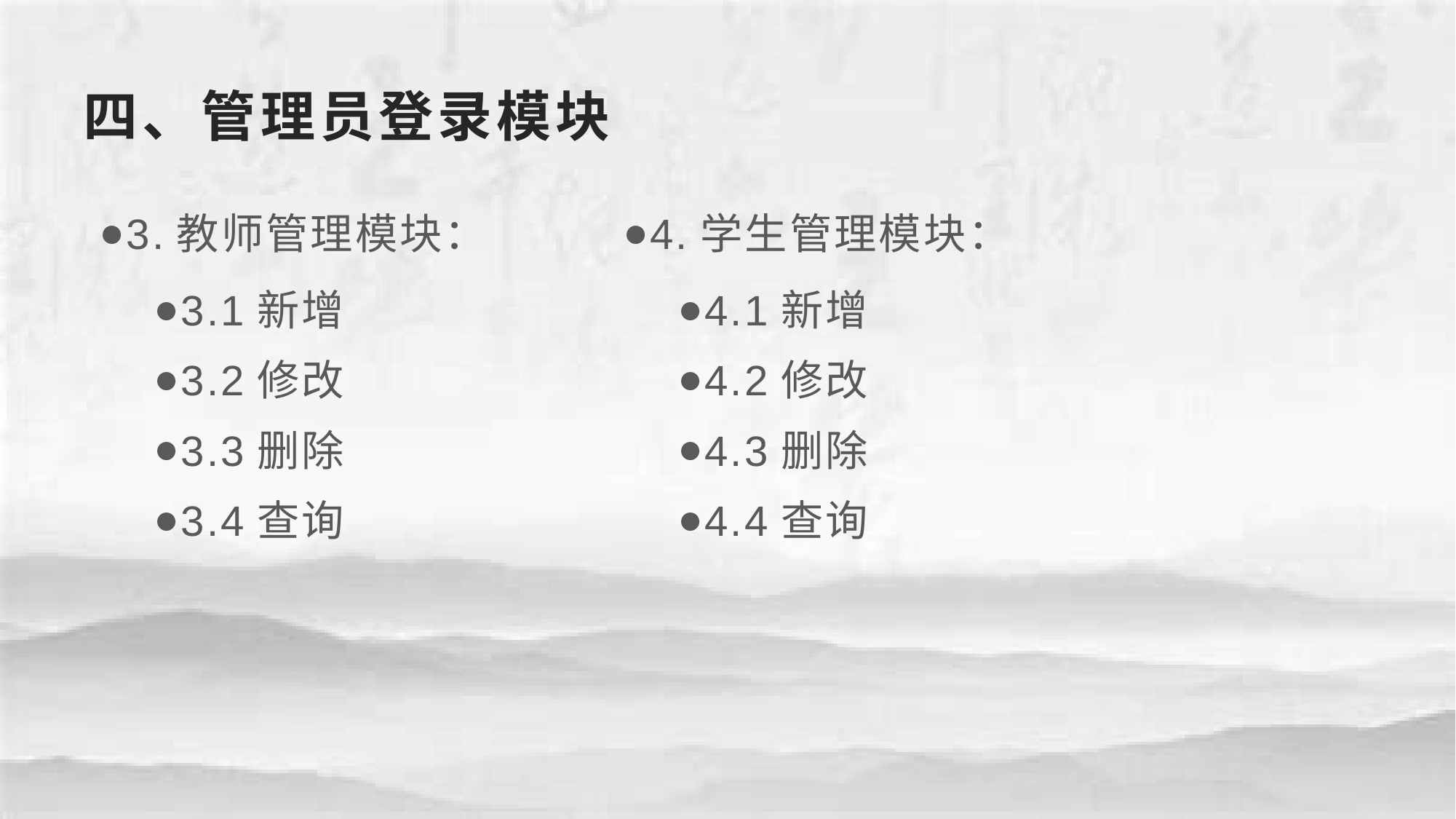

# 四、管理员登录模块
3.教师管理模块：
3.1新增
3.2修改
3.3删除
3.4查询

4.学生管理模块：
4.1新增
4.2修改
4.3删除
4.4查询